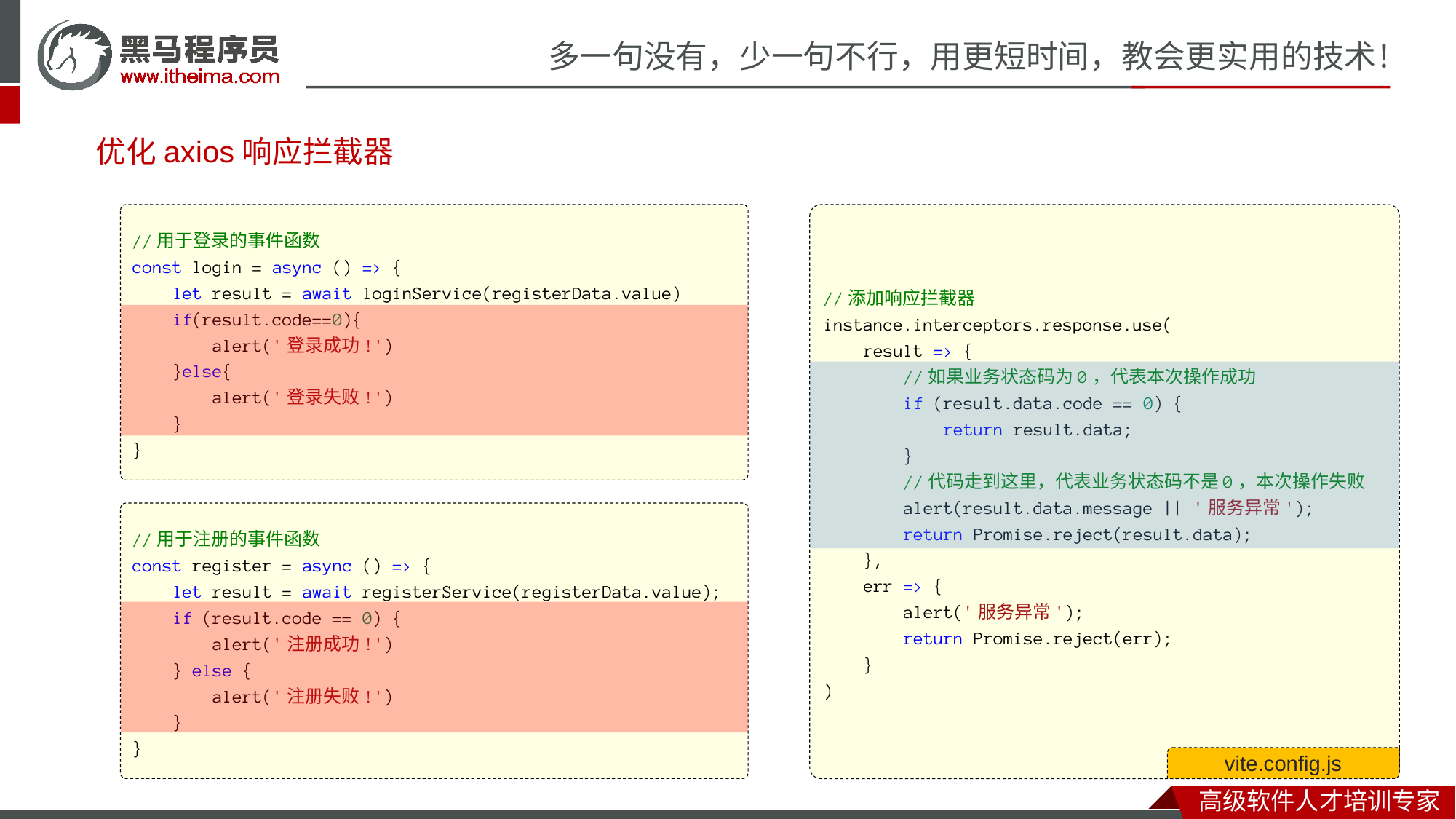

# 优化axios响应拦截器
//用于登录的事件函数
const login = async () => {
    let result = await loginService(registerData.value)
    if(result.code==0){
        alert('登录成功!')
    }else{
        alert('登录失败!')
    }
}
//添加响应拦截器
instance.interceptors.response.use(
    result => {
        //如果业务状态码为0，代表本次操作成功
        if (result.data.code == 0) {
            return result.data;
        }
        //代码走到这里，代表业务状态码不是0，本次操作失败
        alert(result.data.message || '服务异常');
        return Promise.reject(result.data);
    },
    err => {
        alert('服务异常');
        return Promise.reject(err);
    }
)
vite.config.js

//用于注册的事件函数
const register = async () => {
    let result = await registerService(registerData.value);
    if (result.code == 0) {
        alert('注册成功!')
    } else {
        alert('注册失败!')
    }
}